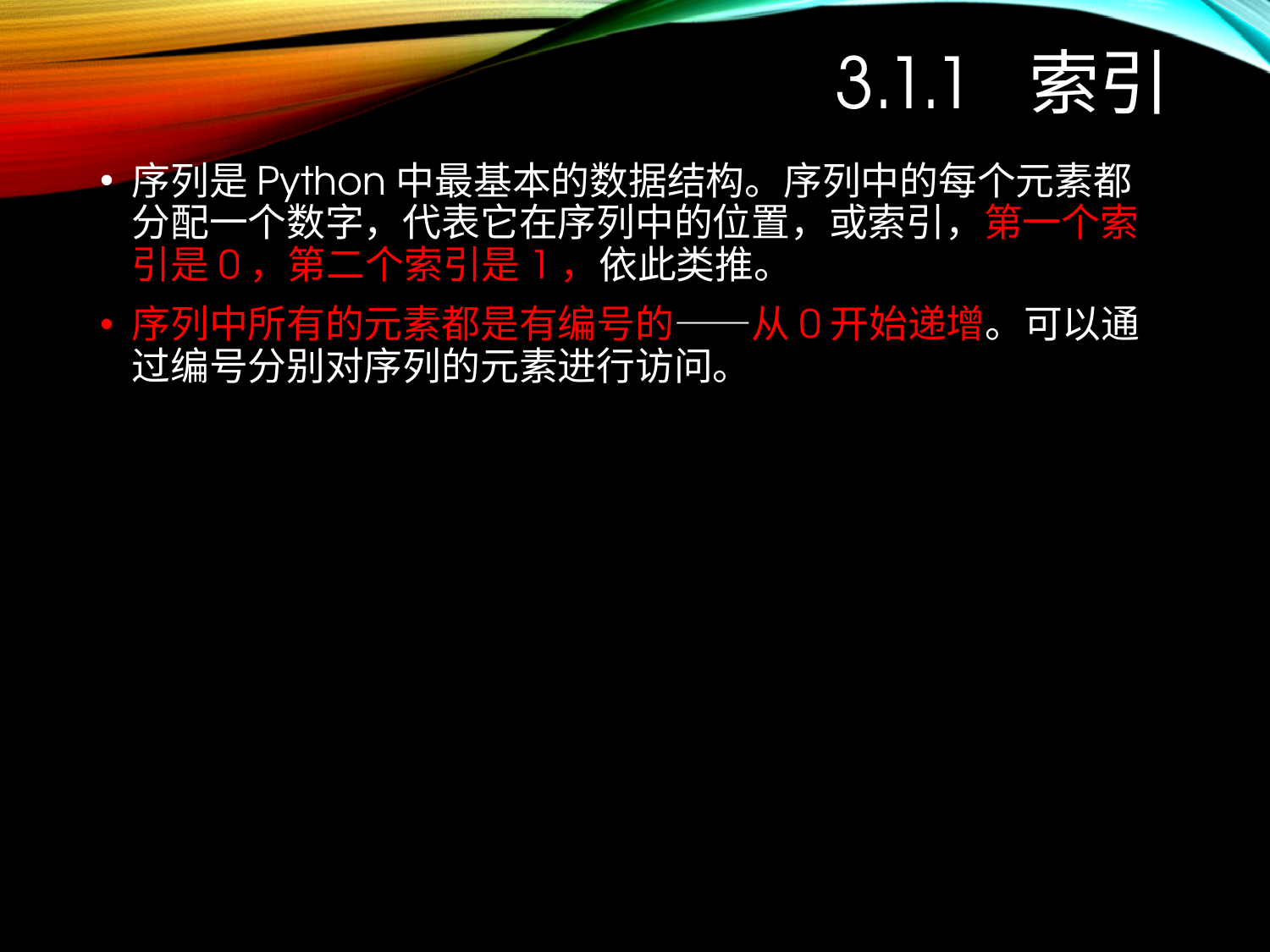

# 3.1.1  索引
序列是Python中最基本的数据结构。序列中的每个元素都分配一个数字，代表它在序列中的位置，或索引，第一个索引是0，第二个索引是1，依此类推。
序列中所有的元素都是有编号的——从0开始递增。可以通过编号分别对序列的元素进行访问。